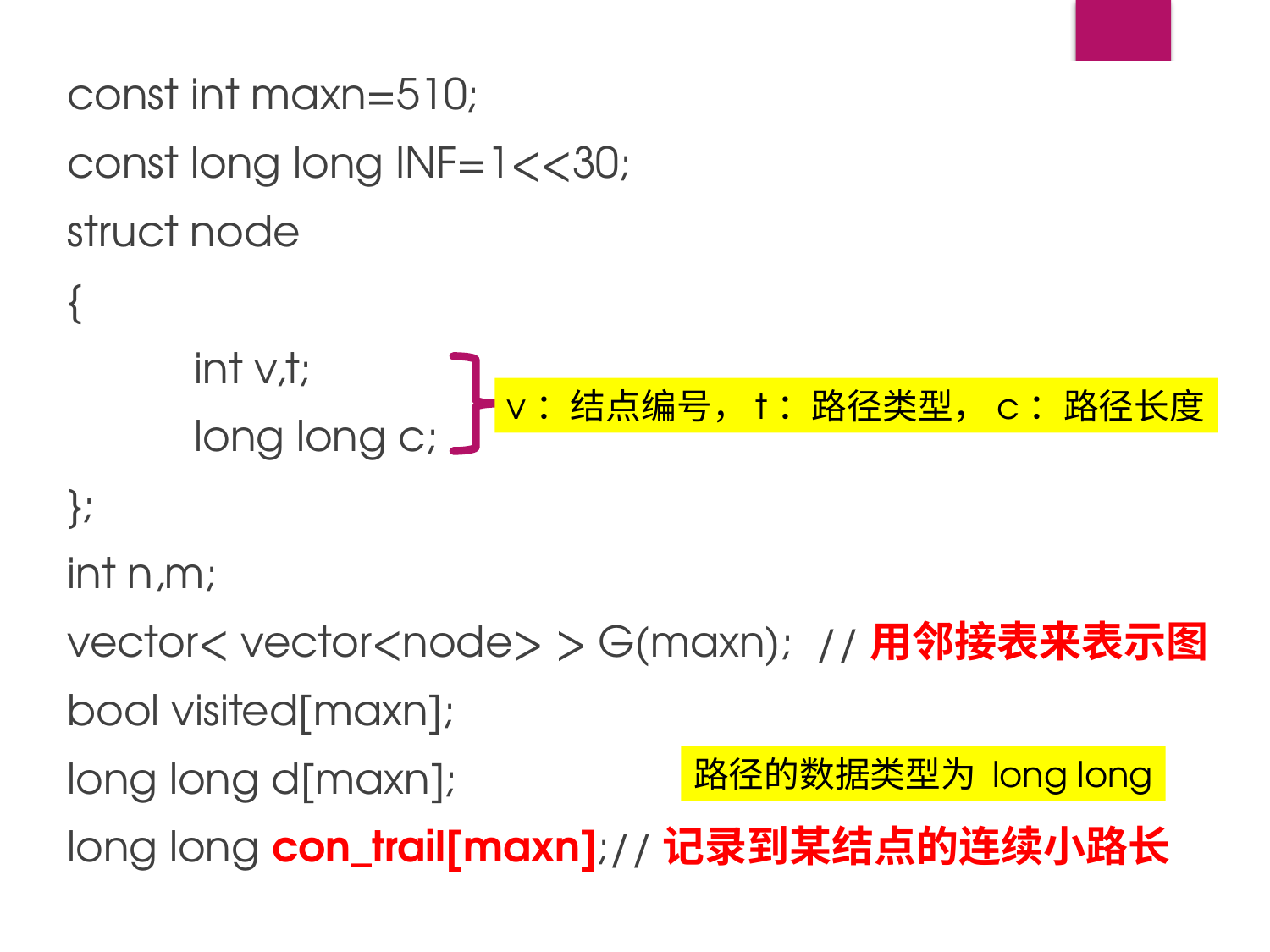

const int maxn=510;
const long long INF=1<<30;
struct node
{
	int v,t;
	long long c;
};
int n,m;
vector< vector<node> > G(maxn);  //用邻接表来表示图
bool visited[maxn];
long long d[maxn];
long long con_trail[maxn];//记录到某结点的连续小路长

v：结点编号，t：路径类型，c：路径长度
路径的数据类型为 long long